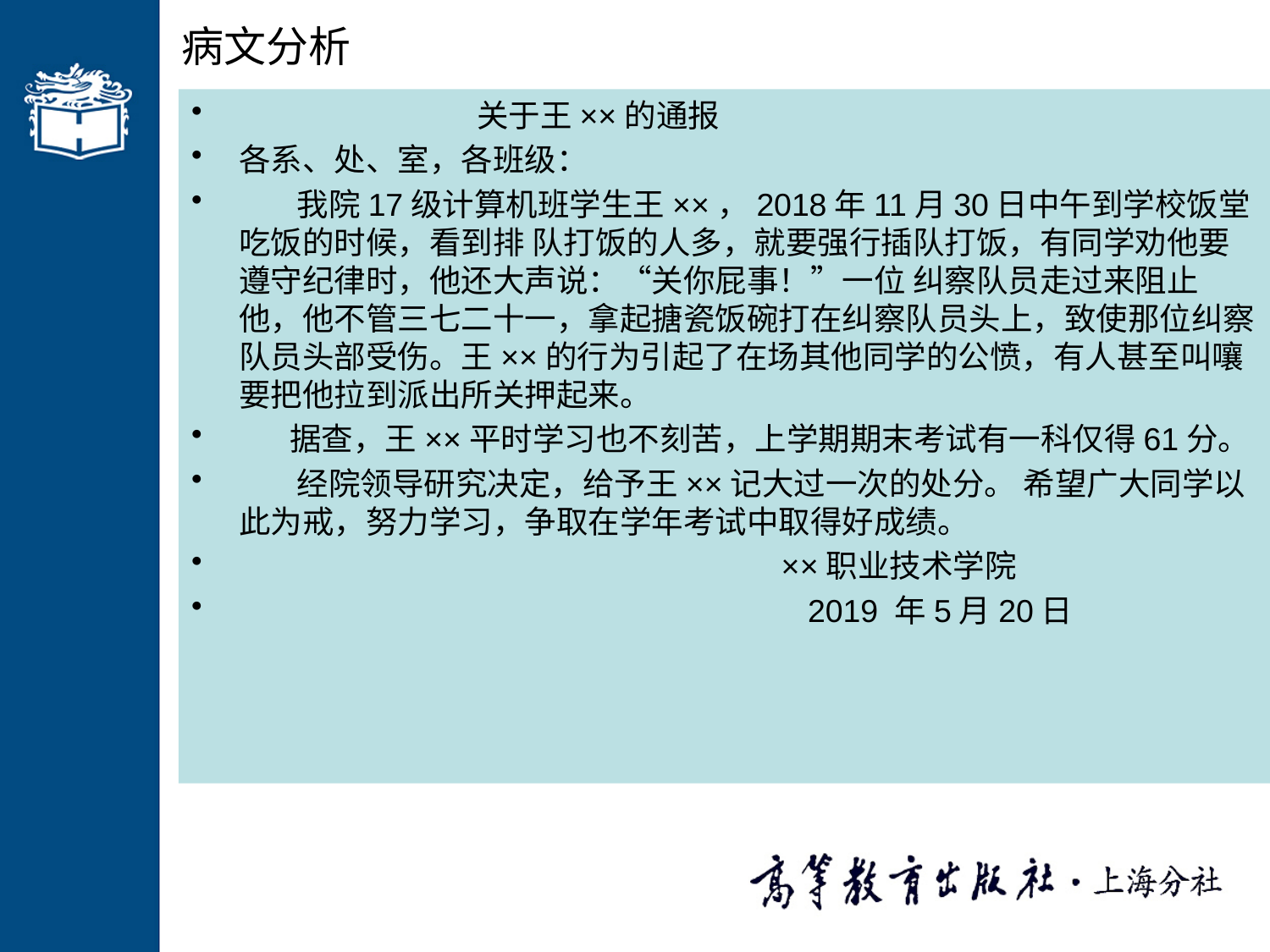

# 病文分析
                                关于王××的通报
各系、处、室，各班级：
       我院17级计算机班学生王××，2018年11月30日中午到学校饭堂吃饭的时候，看到排 队打饭的人多，就要强行插队打饭，有同学劝他要遵守纪律时，他还大声说：“关你屁事！”一位 纠察队员走过来阻止他，他不管三七二十一，拿起搪瓷饭碗打在纠察队员头上，致使那位纠察 队员头部受伤。王××的行为引起了在场其他同学的公愤，有人甚至叫嚷要把他拉到派出所关押起来。
      据查，王××平时学习也不刻苦，上学期期末考试有一科仅得61分。
       经院领导研究决定，给予王××记大过一次的处分。 希望广大同学以此为戒，努力学习，争取在学年考试中取得好成绩。
                                                             ××职业技术学院
                                                                2019 年5月20日